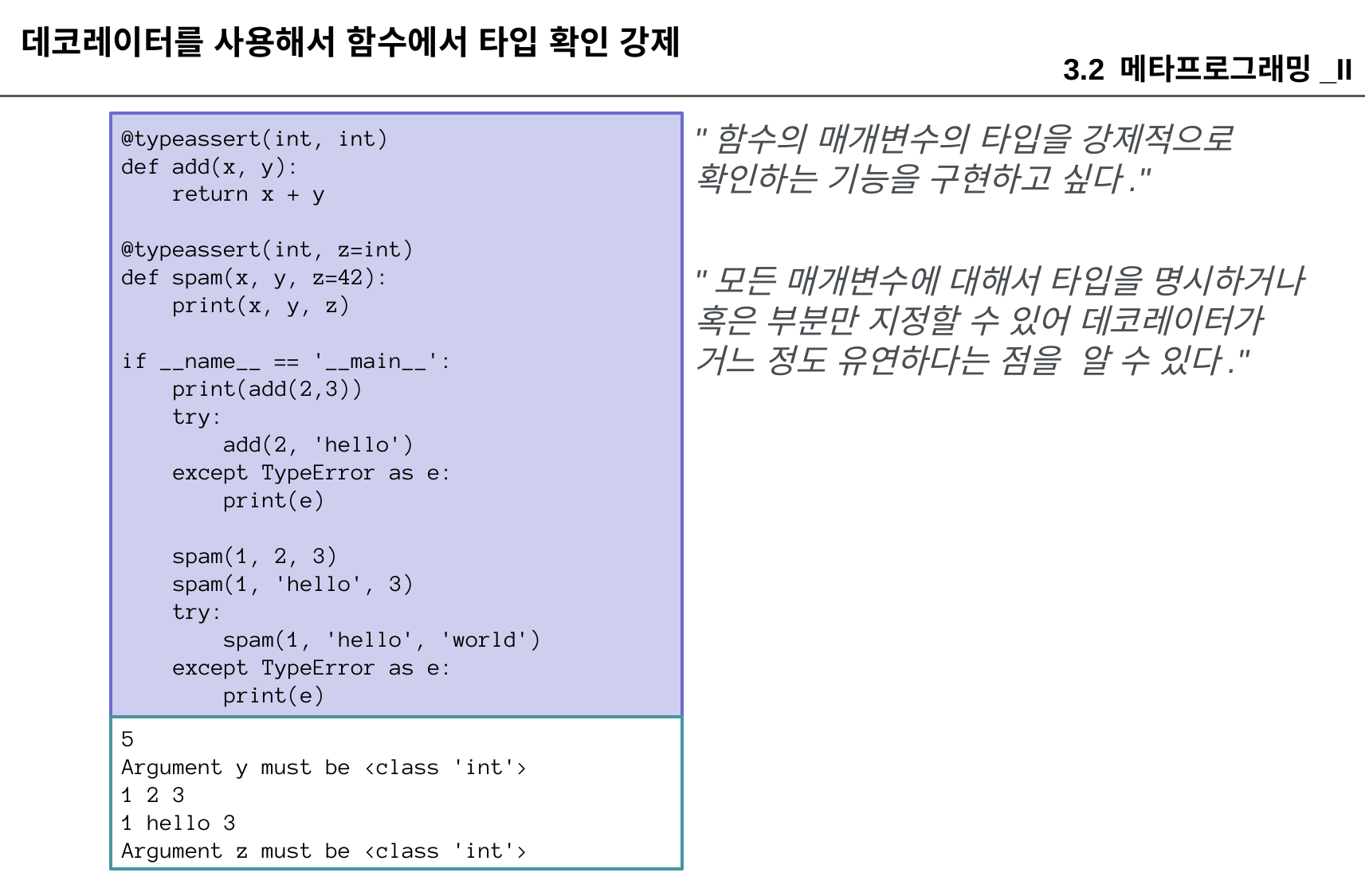

데코레이터를 사용해서 함수에서 타입 확인 강제
3.2 메타프로그래밍_II
"함수의 매개변수의 타입을 강제적으로 확인하는 기능을 구현하고 싶다."
@typeassert(int, int)
def add(x, y):
    return x + y

@typeassert(int, z=int)
def spam(x, y, z=42):
    print(x, y, z)

if __name__ == '__main__':
    print(add(2,3))
    try:
        add(2, 'hello')
    except TypeError as e:
        print(e)

    spam(1, 2, 3)
    spam(1, 'hello', 3)
    try:
        spam(1, 'hello', 'world')
    except TypeError as e:
        print(e)
"모든 매개변수에 대해서 타입을 명시하거나 혹은 부분만 지정할 수 있어 데코레이터가 거느 정도 유연하다는 점을  알 수 있다."
5
Argument y must be <class 'int'>
1 2 3
1 hello 3
Argument z must be <class 'int'>